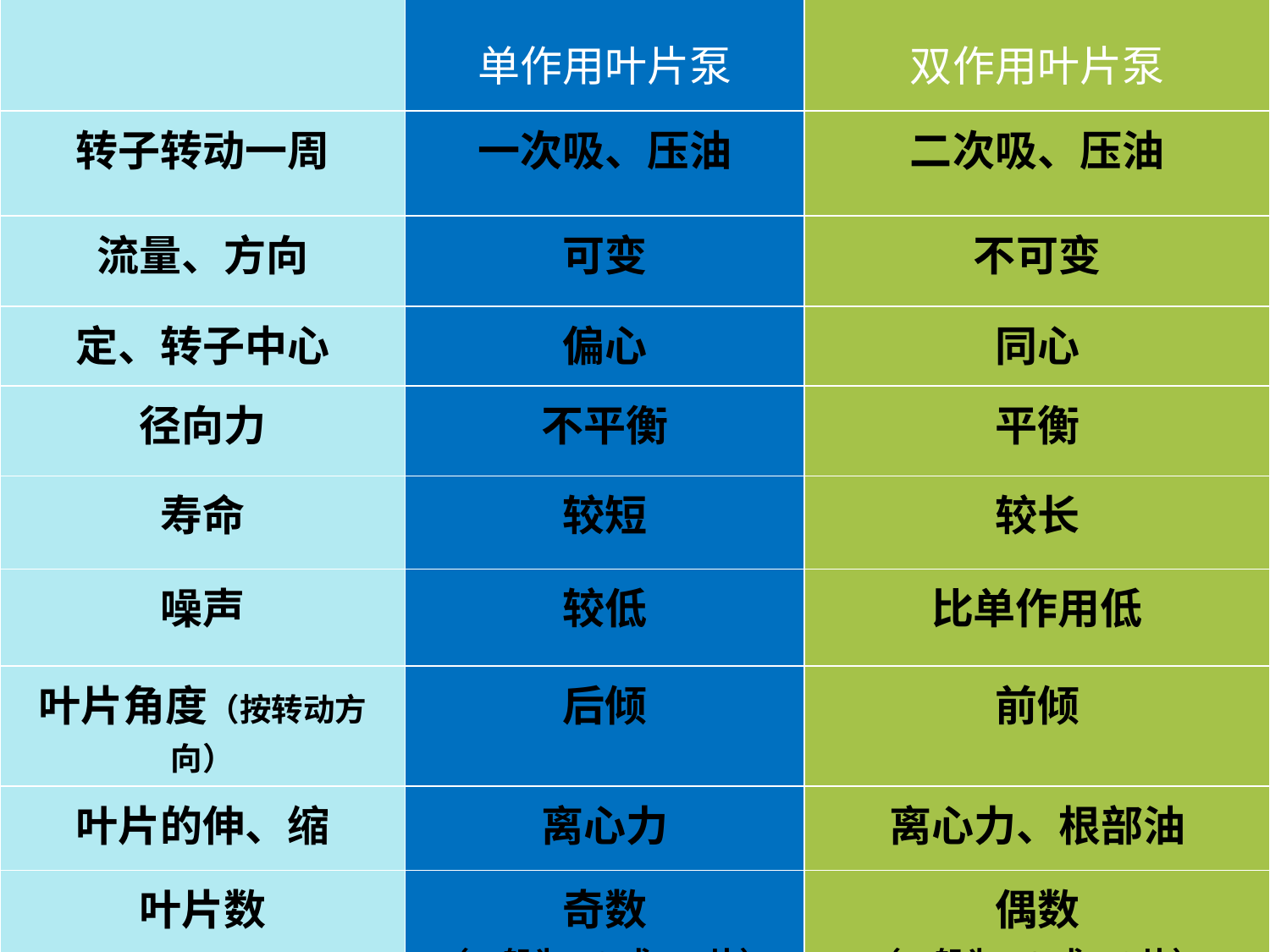

|  | 单作用叶片泵 | 双作用叶片泵 |
| --- | --- | --- |
| 转子转动一周 | 一次吸、压油 | 二次吸、压油 |
| 流量、方向 | 可变 | 不可变 |
| 定、转子中心 | 偏心 | 同心 |
| 径向力 | 不平衡 | 平衡 |
| 寿命 | 较短 | 较长 |
| 噪声 | 较低 | 比单作用低 |
| 叶片角度（按转动方向） | 后倾 | 前倾 |
| 叶片的伸、缩 | 离心力 | 离心力、根部油 |
| 叶片数 | 奇数 （一般为13或15片） | 偶数 （一般为12或16片） |
49